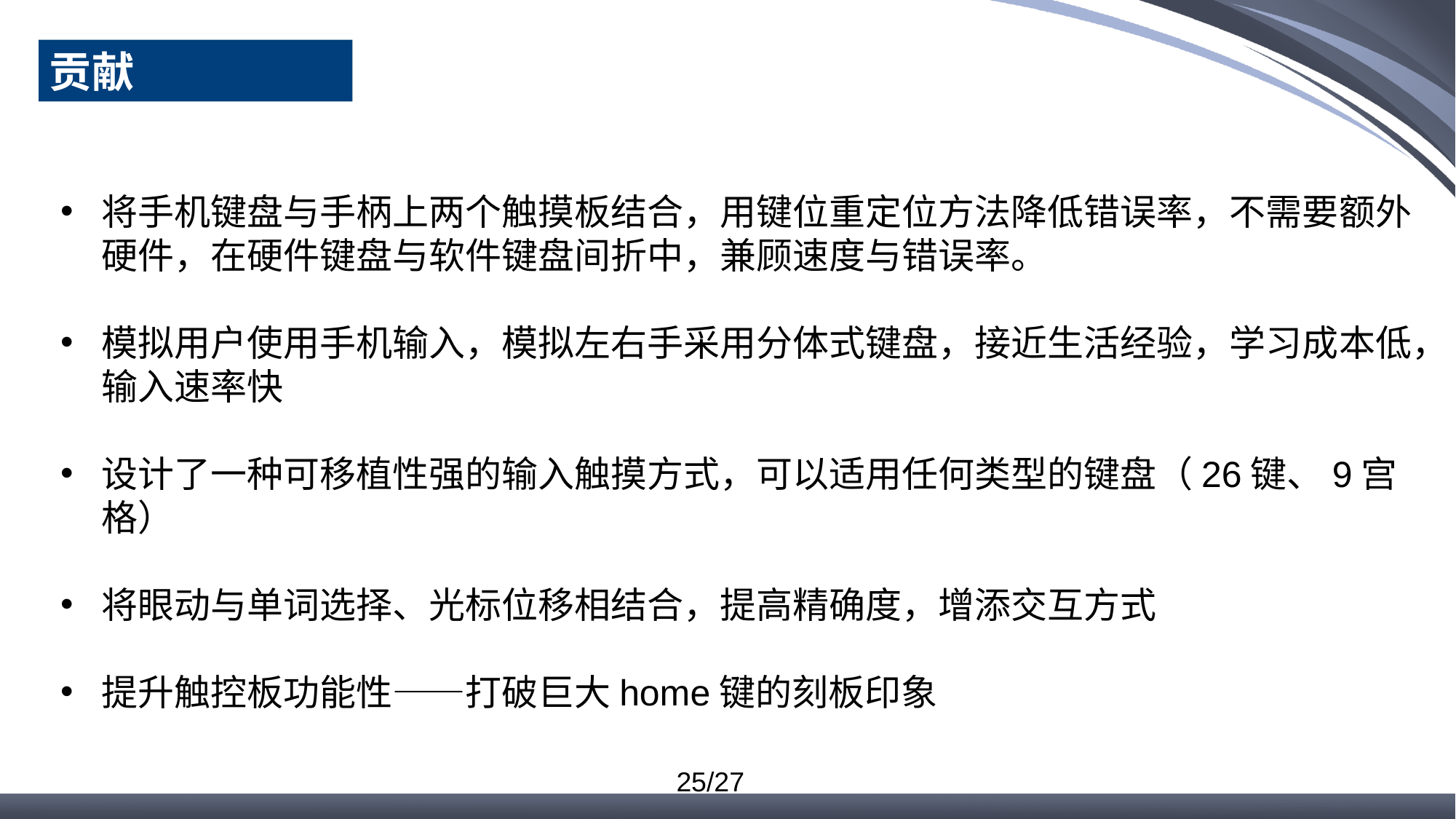

贡献
将手机键盘与手柄上两个触摸板结合，用键位重定位方法降低错误率，不需要额外硬件，在硬件键盘与软件键盘间折中，兼顾速度与错误率。

模拟用户使用手机输入，模拟左右手采用分体式键盘，接近生活经验，学习成本低，输入速率快

设计了一种可移植性强的输入触摸方式，可以适用任何类型的键盘（26键、9宫格）

将眼动与单词选择、光标位移相结合，提高精确度，增添交互方式

提升触控板功能性——打破巨大home键的刻板印象
25/27